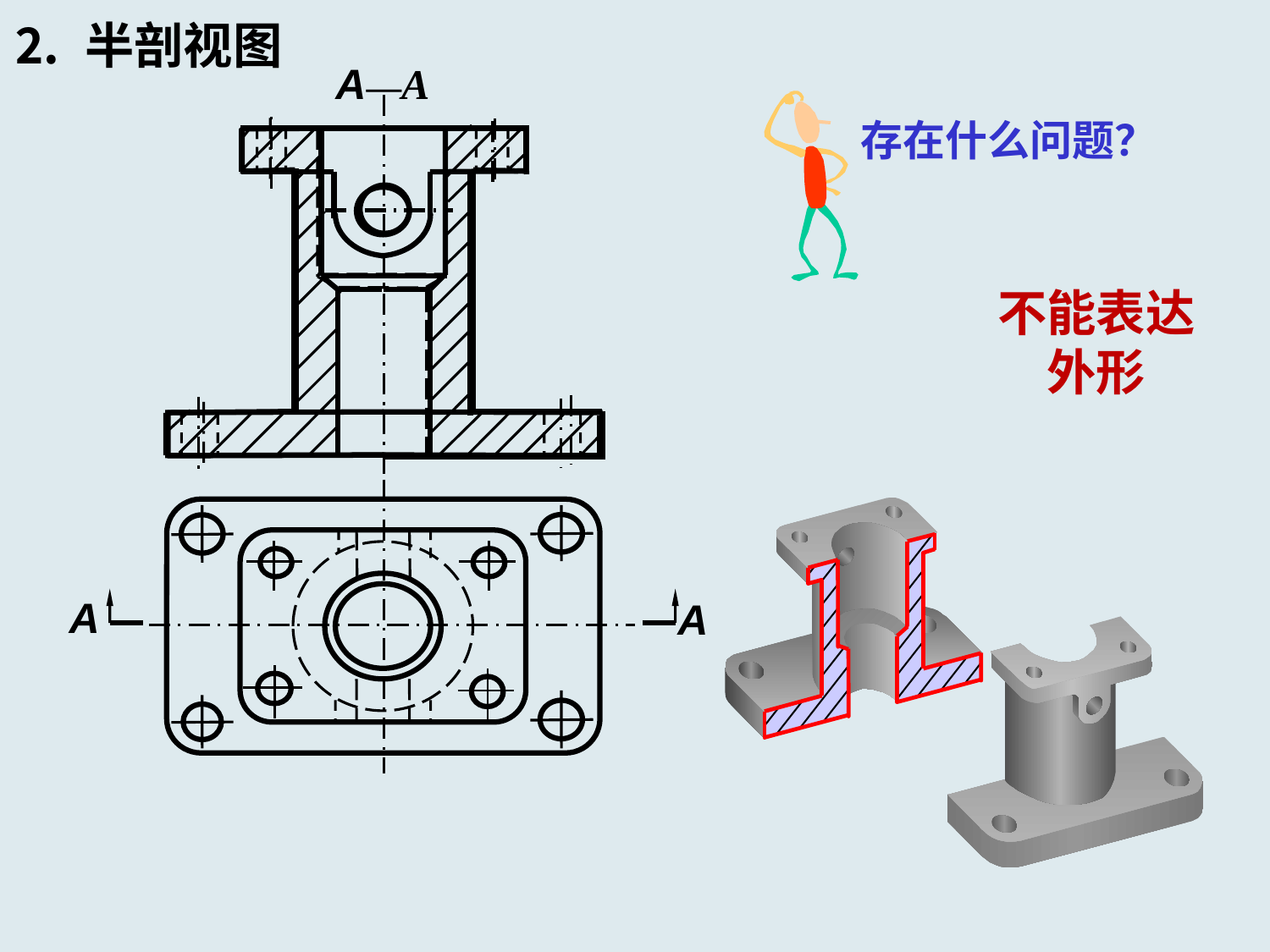

⒉ 半剖视图
A—A

存在什么问题？

不能表达外形

A
A